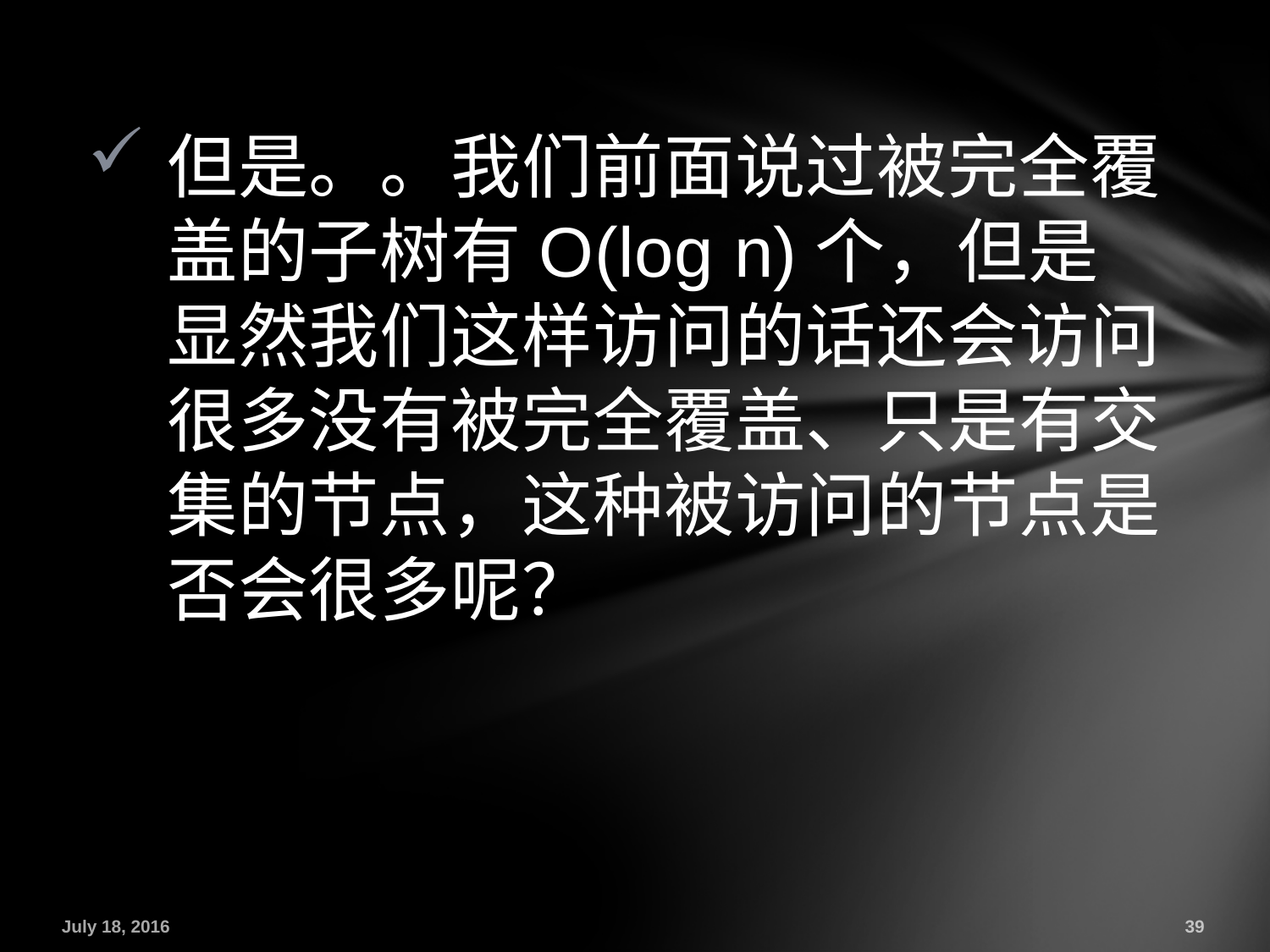

但是。。我们前面说过被完全覆盖的子树有O(log n)个，但是显然我们这样访问的话还会访问很多没有被完全覆盖、只是有交集的节点，这种被访问的节点是否会很多呢？
July 18, 2016

39